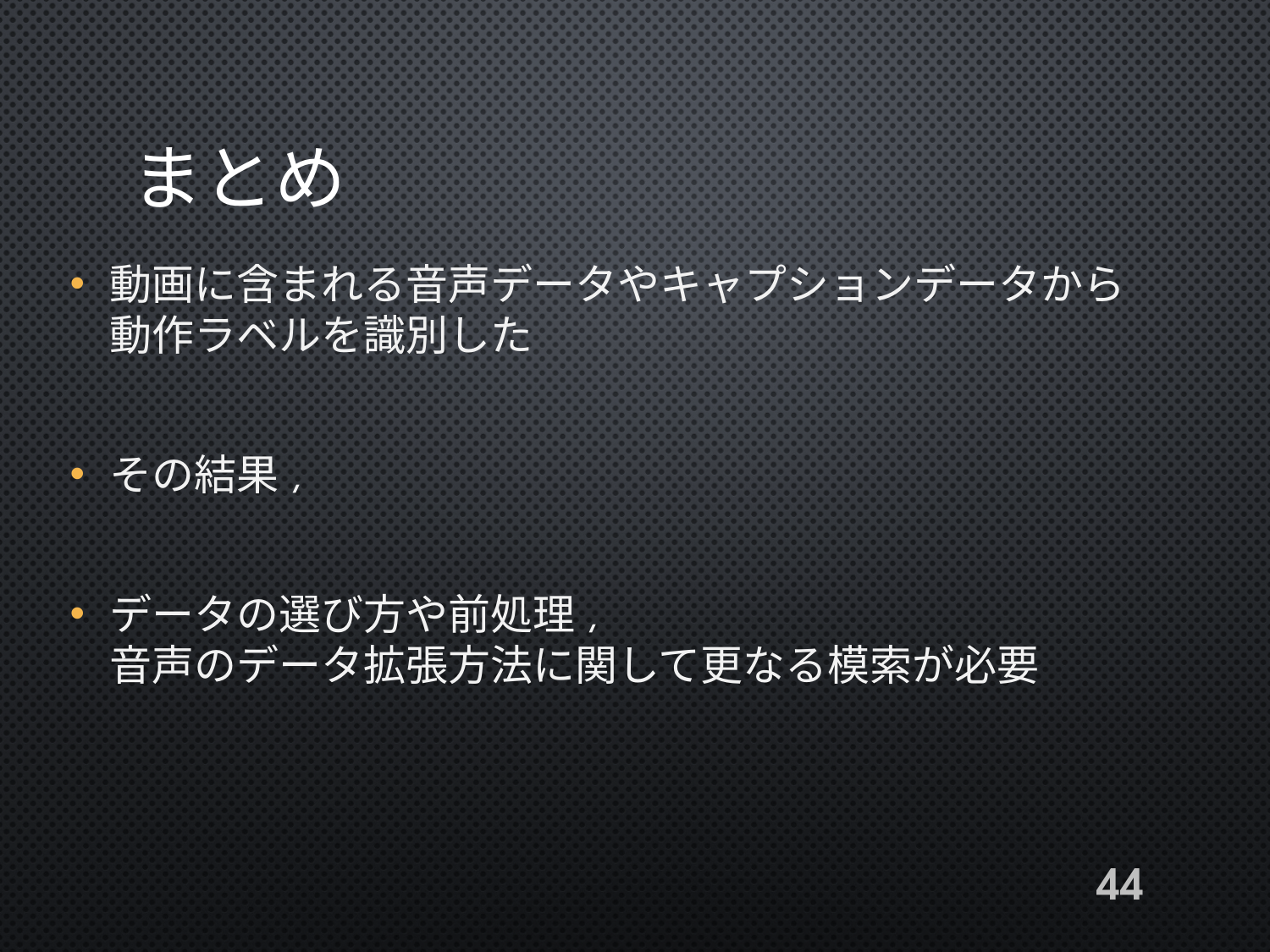

# まとめ
動画に含まれる音声データやキャプションデータから
動作ラベルを識別した

その結果,

データの選び方や前処理,
音声のデータ拡張方法に関して更なる模索が必要
44